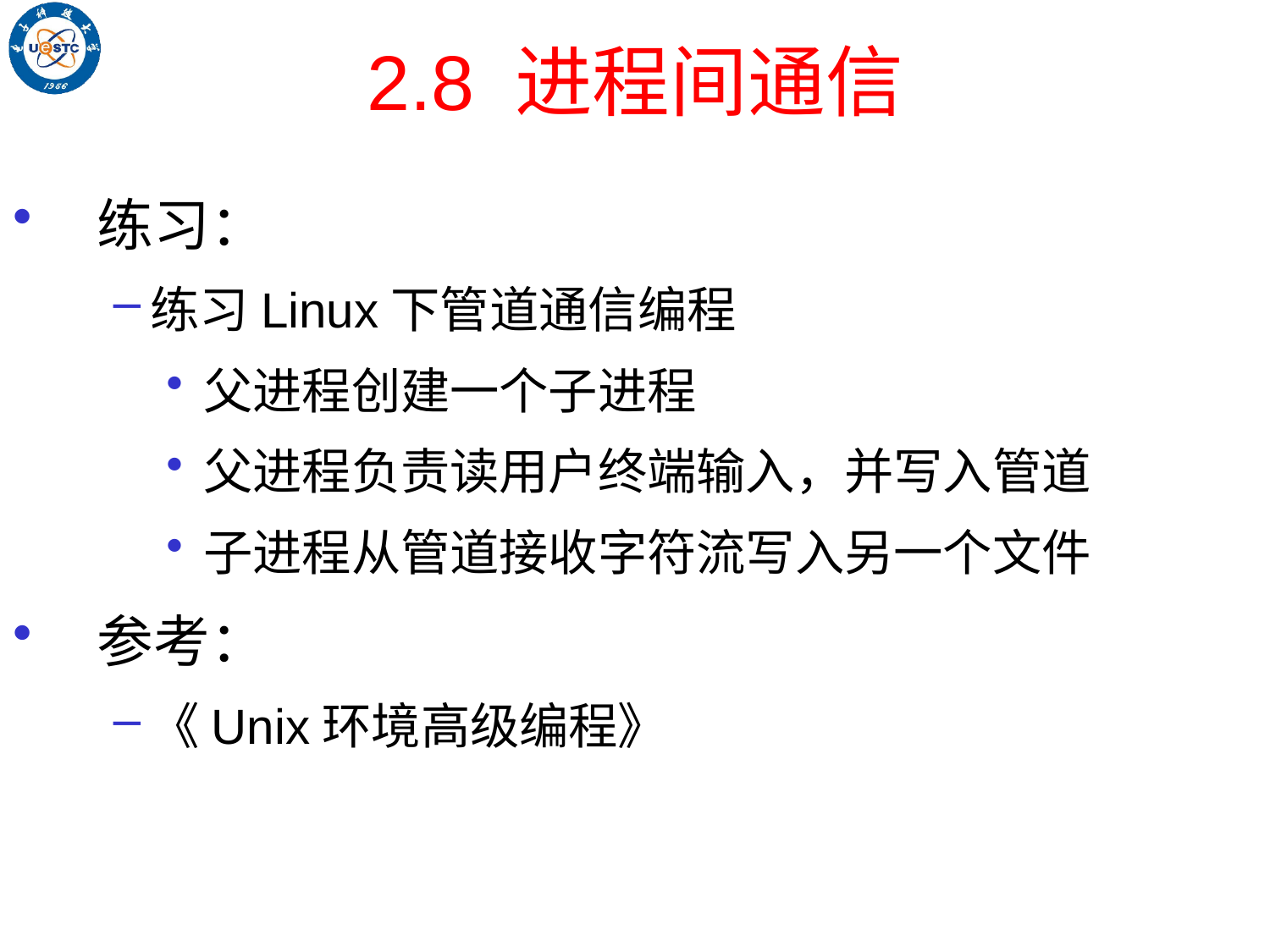

# 2.8 进程间通信
练习：
练习Linux下管道通信编程
父进程创建一个子进程
父进程负责读用户终端输入，并写入管道
子进程从管道接收字符流写入另一个文件
参考：
《Unix环境高级编程》